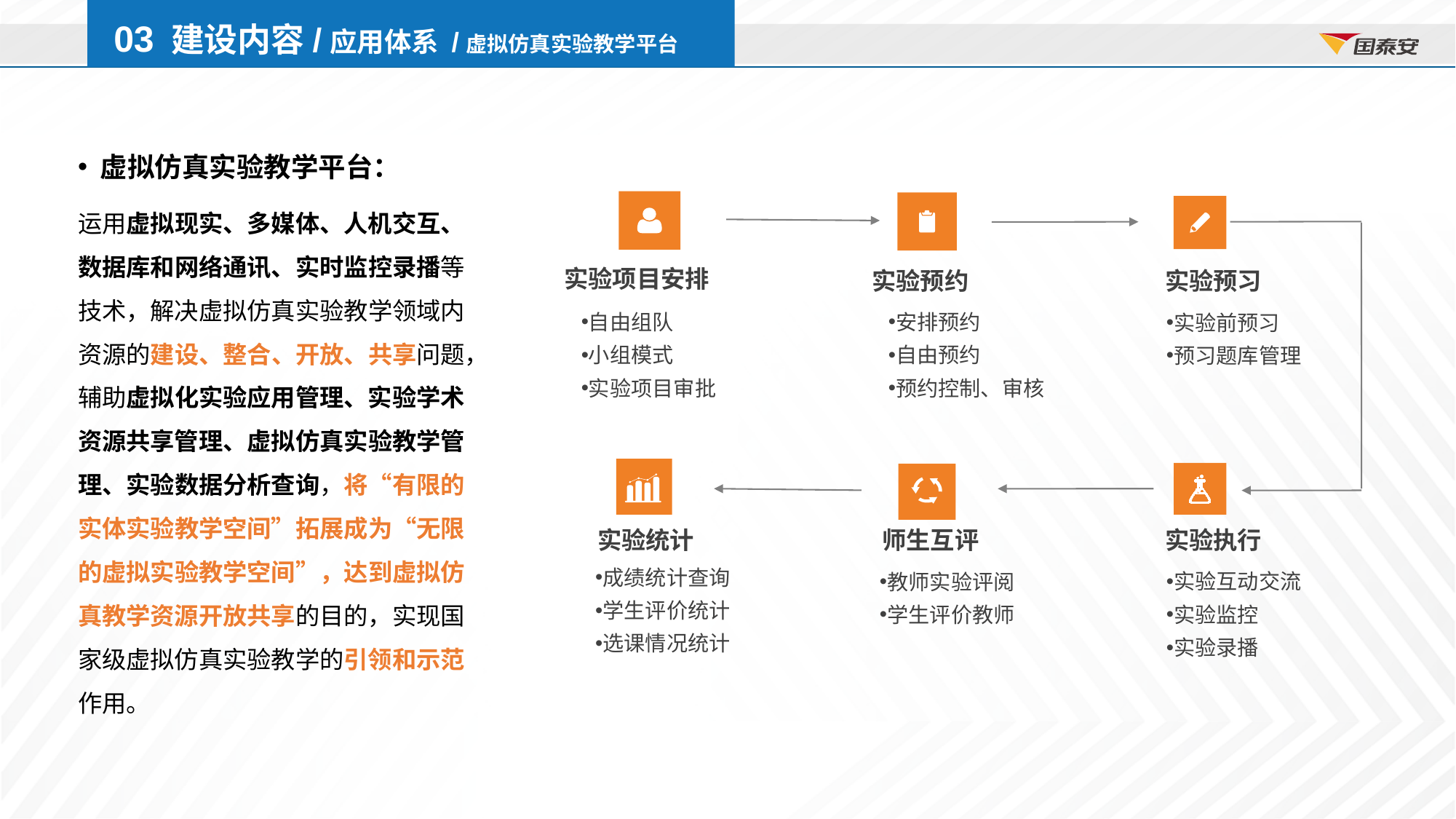

03 建设内容/应用体系 /虚拟仿真实验教学平台
 虚拟仿真实验教学平台：
运用虚拟现实、多媒体、人机交互、数据库和网络通讯、实时监控录播等技术，解决虚拟仿真实验教学领域内资源的建设、整合、开放、共享问题，辅助虚拟化实验应用管理、实验学术资源共享管理、虚拟仿真实验教学管理、实验数据分析查询，将“有限的实体实验教学空间”拓展成为“无限的虚拟实验教学空间”，达到虚拟仿真教学资源开放共享的目的，实现国家级虚拟仿真实验教学的引领和示范作用。

实验项目安排

自由组队
小组模式
实验项目审批
实验预约
安排预约
自由预约
预约控制、审核
实验预习
实验前预习
预习题库管理

实验执行
实验互动交流
实验监控
实验录播
师生互评
教师实验评阅
学生评价教师
实验统计
成绩统计查询
学生评价统计
选课情况统计